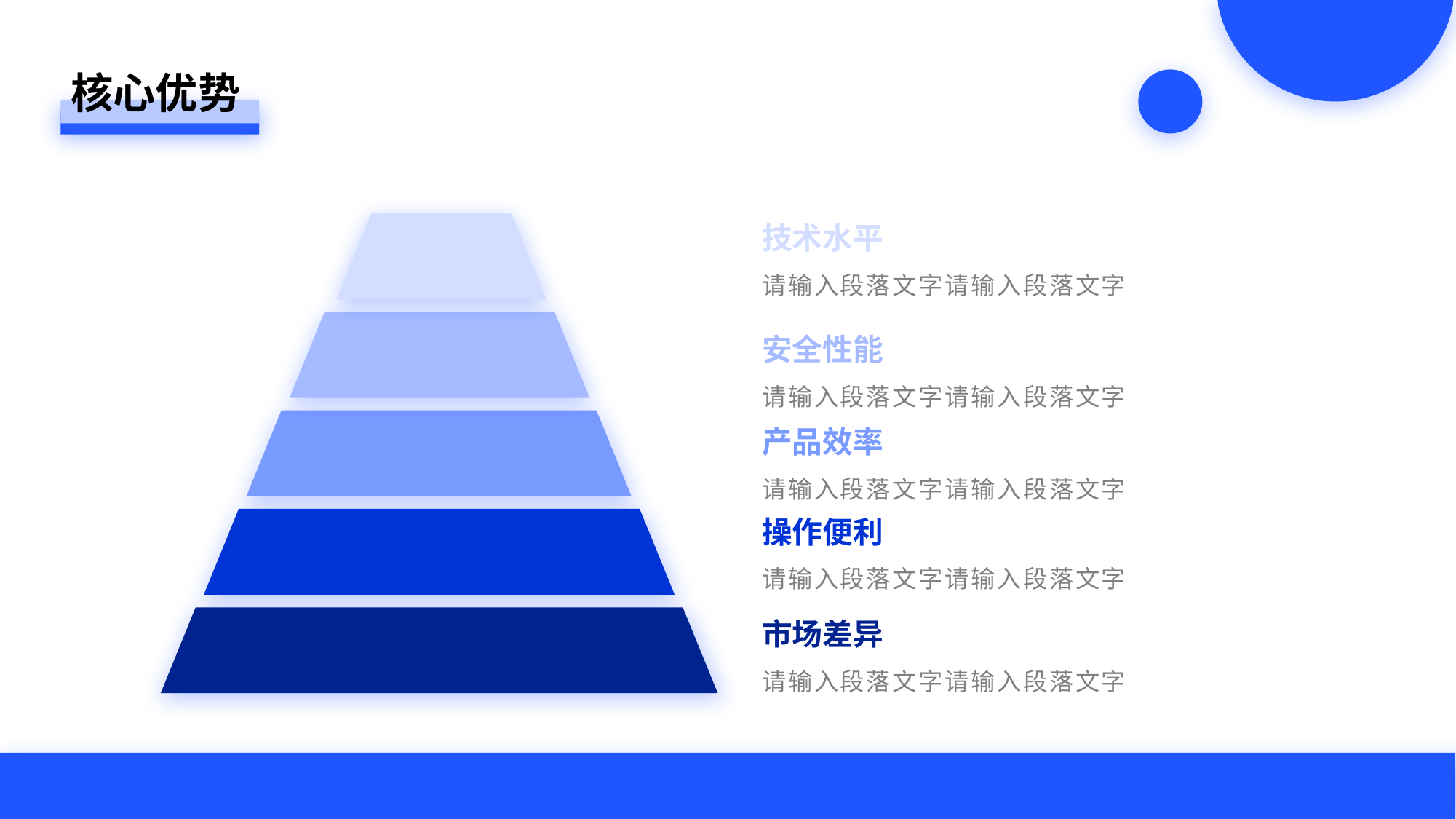

核心优势

技术水平
请输入段落文字请输入段落文字

安全性能
请输入段落文字请输入段落文字

产品效率
请输入段落文字请输入段落文字
操作便利

请输入段落文字请输入段落文字

市场差异
请输入段落文字请输入段落文字